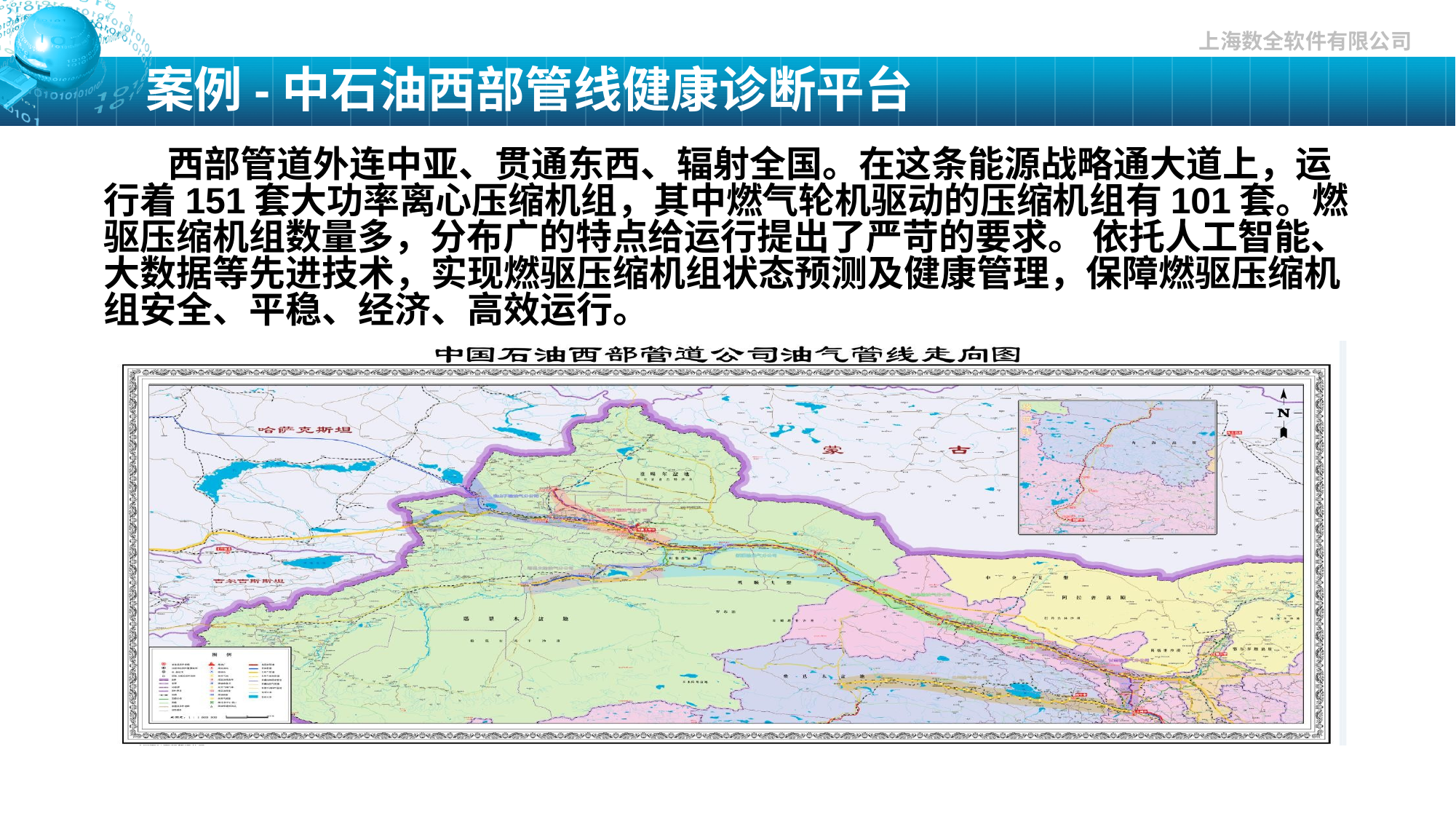

# 案例-中石油西部管线健康诊断平台
西部管道外连中亚、贯通东西、辐射全国。在这条能源战略通大道上，运行着151套大功率离心压缩机组，其中燃气轮机驱动的压缩机组有101套。燃驱压缩机组数量多，分布广的特点给运行提出了严苛的要求。 依托人工智能、大数据等先进技术，实现燃驱压缩机组状态预测及健康管理，保障燃驱压缩机组安全、平稳、经济、高效运行。